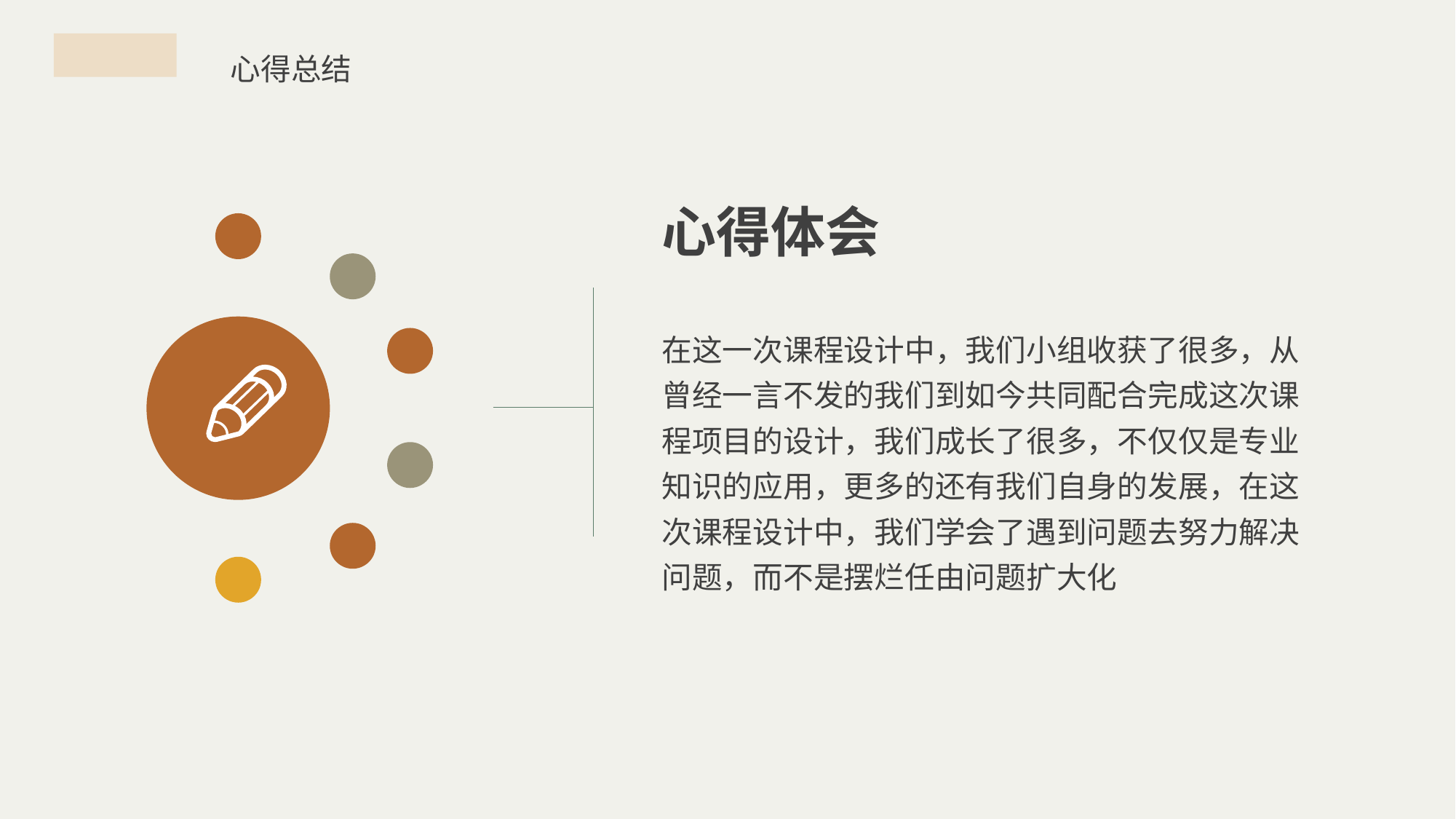

心得总结

心得体会

在这一次课程设计中，我们小组收获了很多，从曾经一言不发的我们到如今共同配合完成这次课程项目的设计，我们成长了很多，不仅仅是专业知识的应用，更多的还有我们自身的发展，在这次课程设计中，我们学会了遇到问题去努力解决问题，而不是摆烂任由问题扩大化